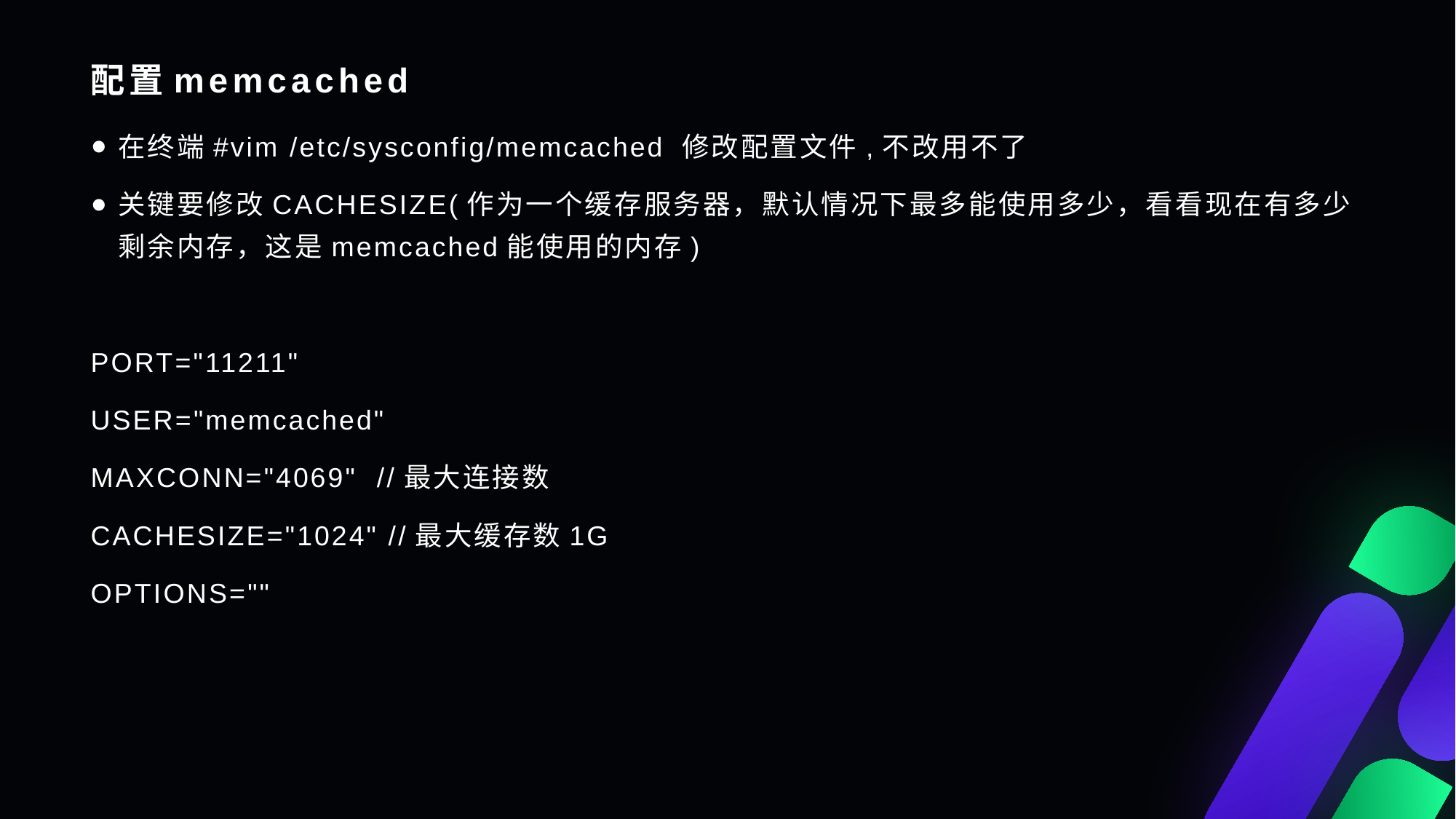

# 配置memcached
在终端#vim /etc/sysconfig/memcached 修改配置文件,不改用不了
关键要修改CACHESIZE(作为一个缓存服务器，默认情况下最多能使用多少，看看现在有多少剩余内存，这是memcached能使用的内存)

PORT="11211"
USER="memcached"
MAXCONN="4069"  //最大连接数
CACHESIZE="1024" //最大缓存数1G
OPTIONS=""